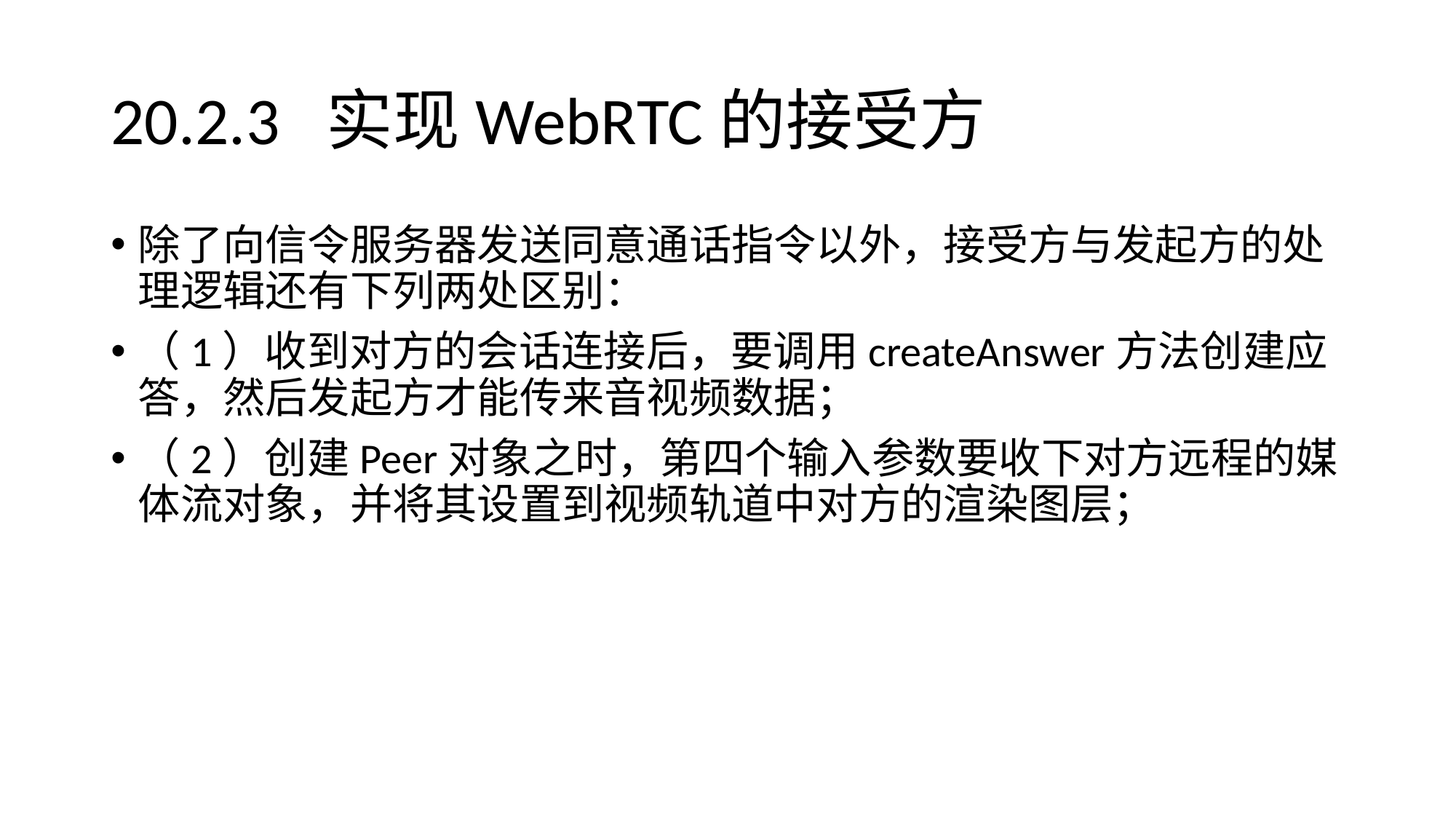

# 20.2.3  实现WebRTC的接受方
除了向信令服务器发送同意通话指令以外，接受方与发起方的处理逻辑还有下列两处区别：
（1）收到对方的会话连接后，要调用createAnswer方法创建应答，然后发起方才能传来音视频数据；
（2）创建Peer对象之时，第四个输入参数要收下对方远程的媒体流对象，并将其设置到视频轨道中对方的渲染图层；